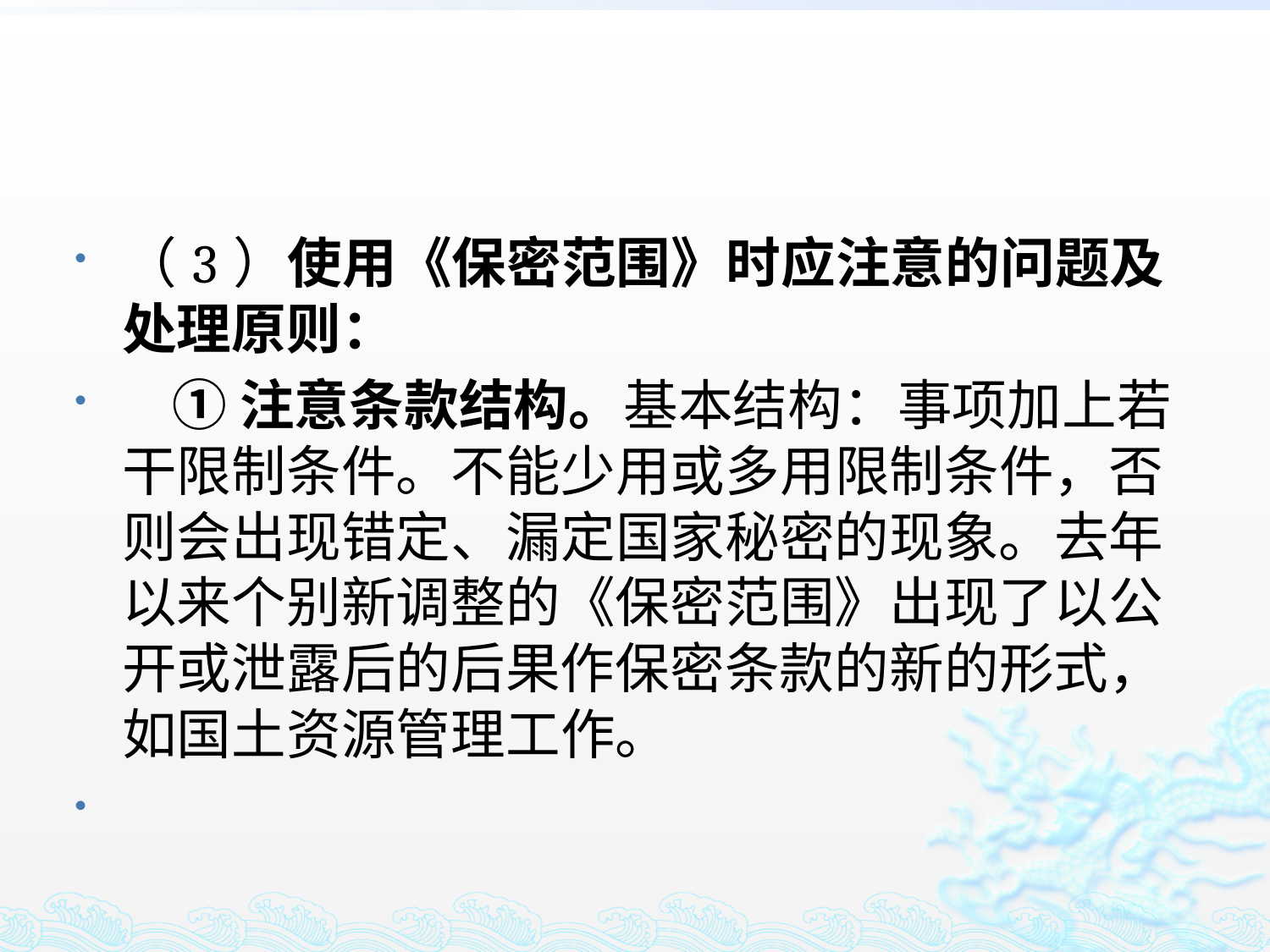

#
（3）使用《保密范围》时应注意的问题及处理原则：
    ①注意条款结构。基本结构：事项加上若干限制条件。不能少用或多用限制条件，否则会出现错定、漏定国家秘密的现象。去年以来个别新调整的《保密范围》出现了以公开或泄露后的后果作保密条款的新的形式，如国土资源管理工作。